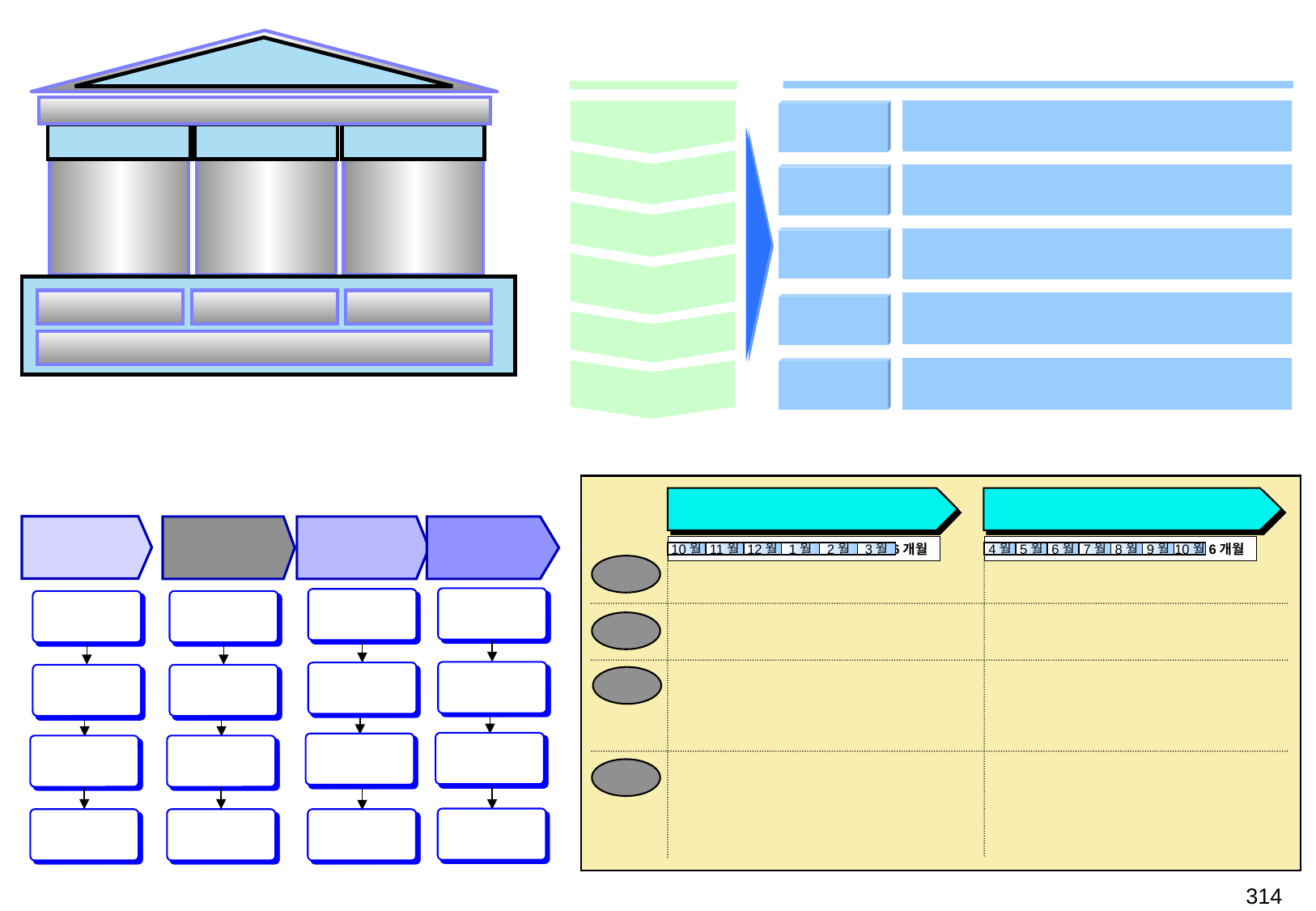

6개월
6개월
10월
11월
12월
1월
2월
3월

4월
5월
6월
7월
8월
9월
10월

314